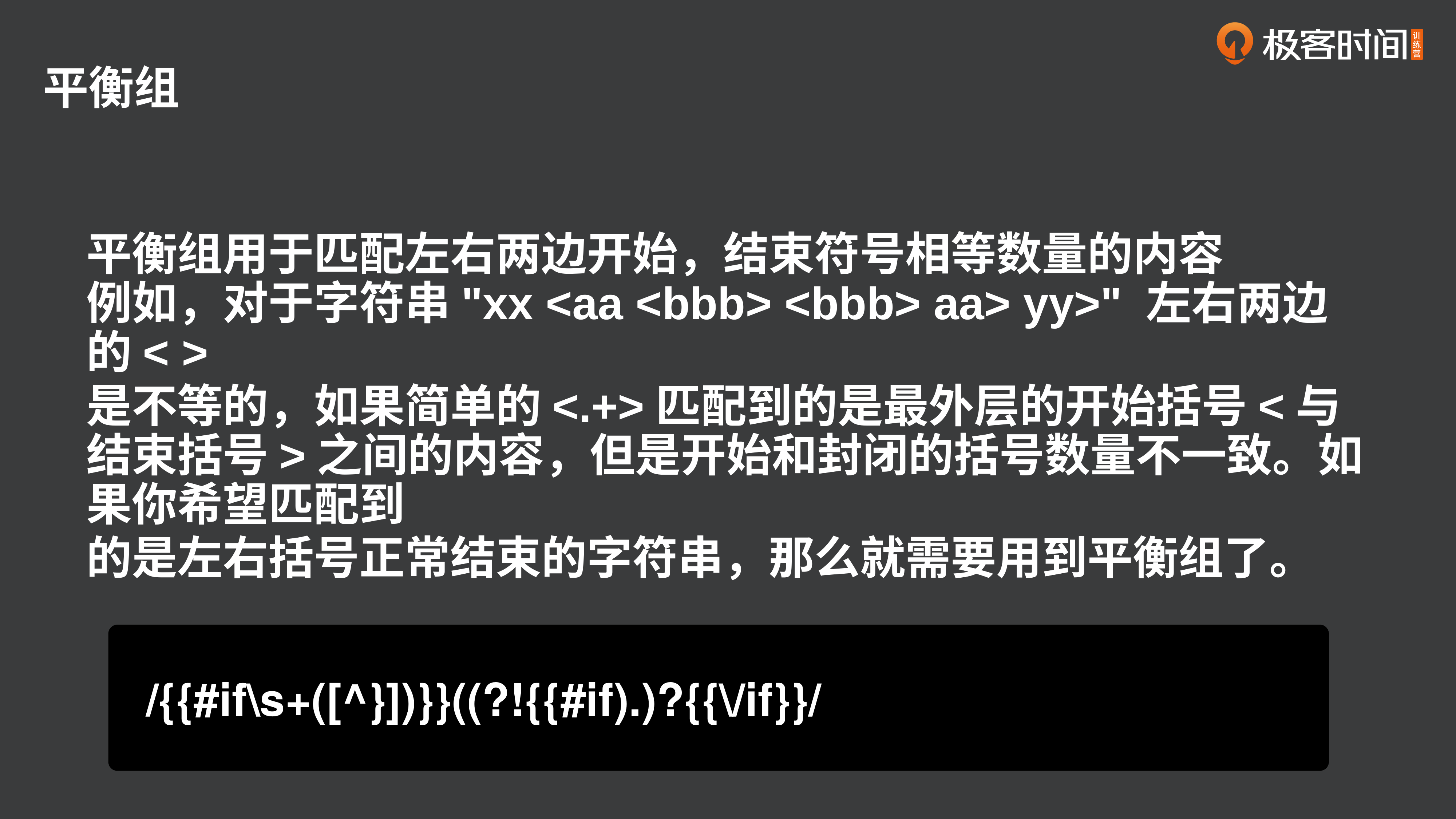

平衡组
平衡组用于匹配左右两边开始，结束符号相等数量的内容
例如，对于字符串"xx <aa <bbb> <bbb> aa> yy>" 左右两边的< >
是不等的，如果简单的<.+>匹配到的是最外层的开始括号<与结束括号>之间的内容，但是开始和封闭的括号数量不一致。如果你希望匹配到
的是左右括号正常结束的字符串，那么就需要用到平衡组了。

/{{#if\s+([^}])}}((?!{{#if).)?{{\/if}}/